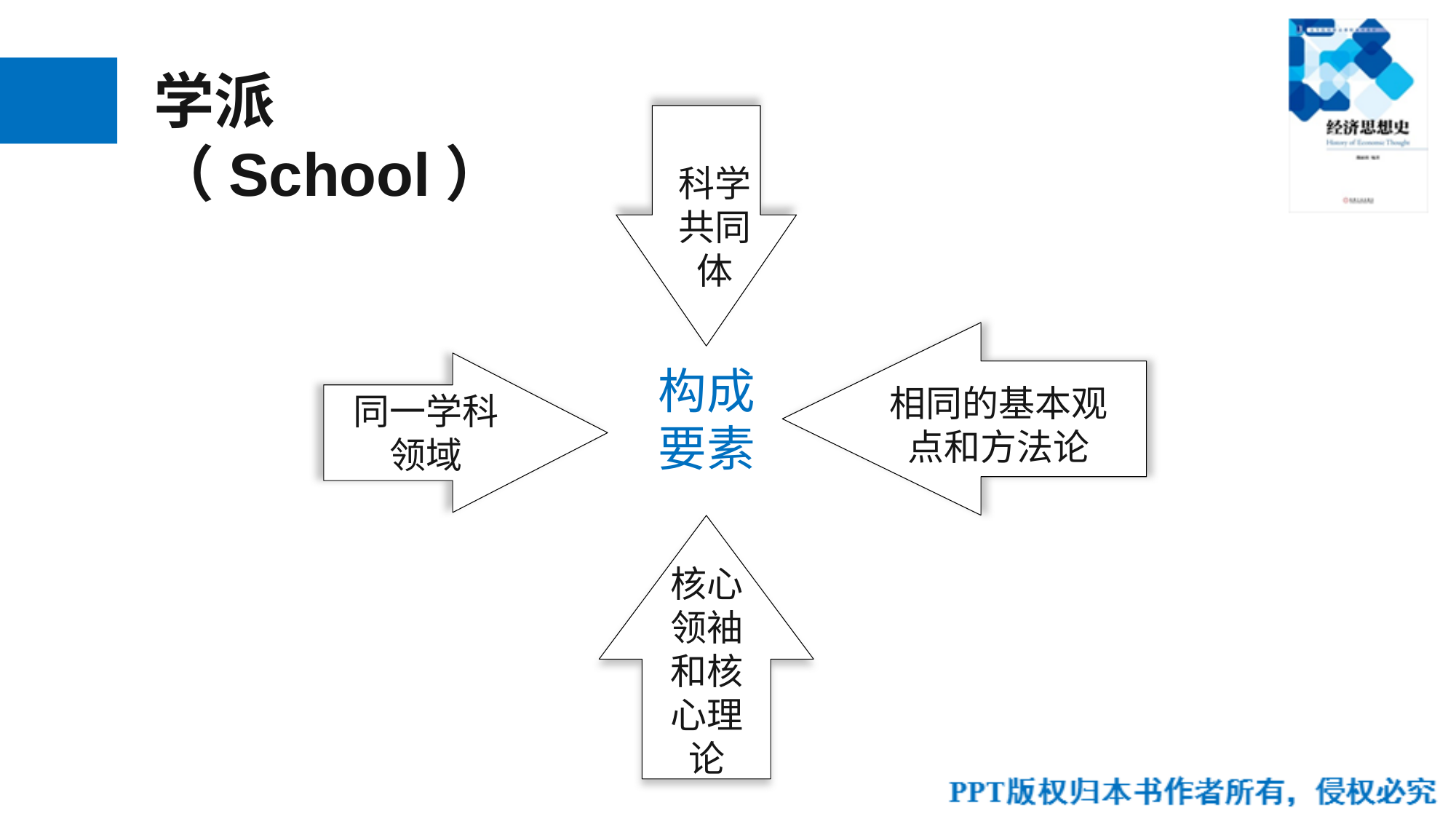

学派（school）

学派（School）

科学共同体

构成要素
相同的基本观点和方法论
同一学科领域

核心领袖和核心理论
41